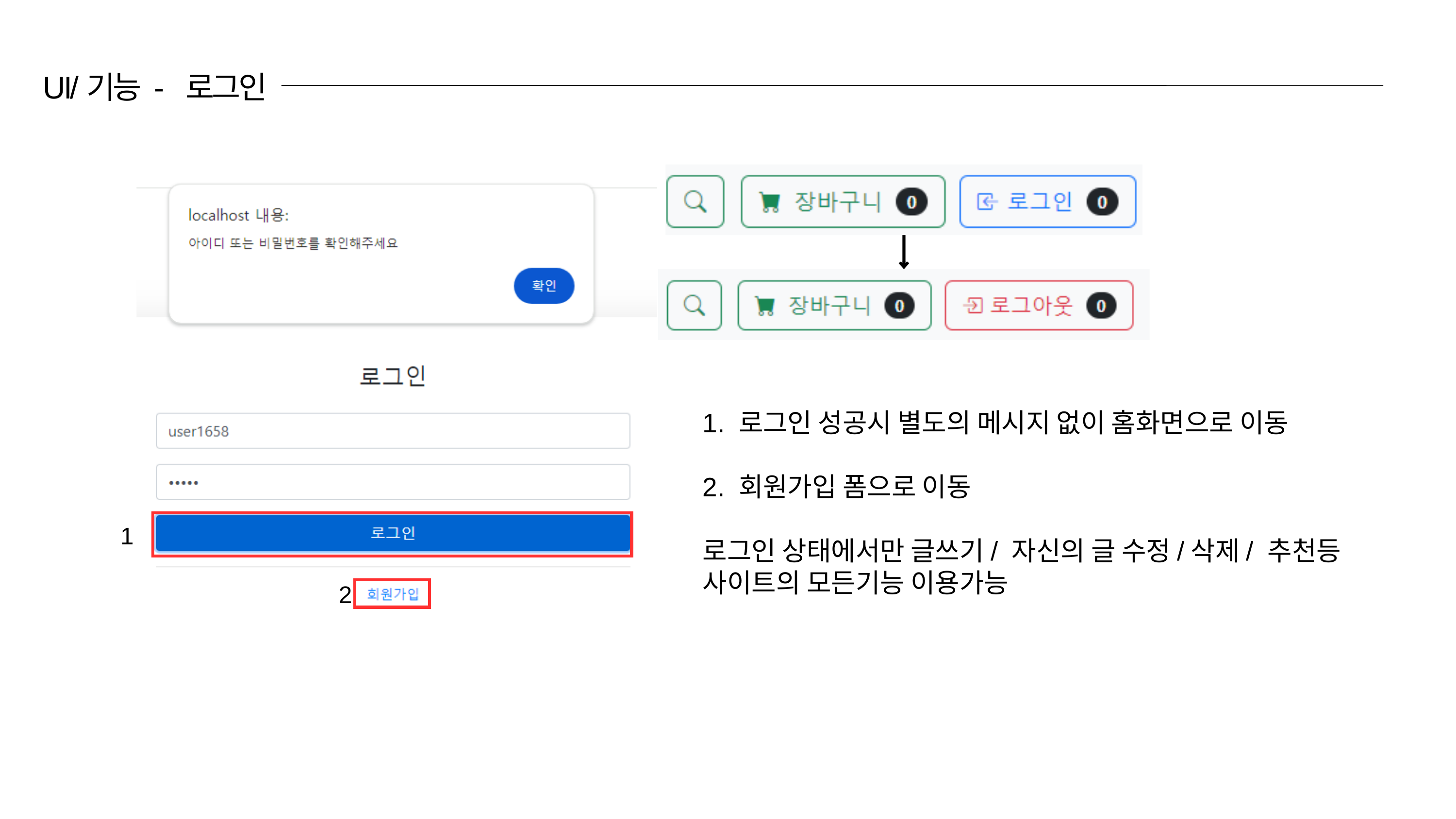

UI/기능 -  로그인

1. 로그인 성공시 별도의 메시지 없이 홈화면으로 이동

2. 회원가입 폼으로 이동

로그인 상태에서만 글쓰기/ 자신의 글 수정/삭제/ 추천등 사이트의 모든기능 이용가능

1
2